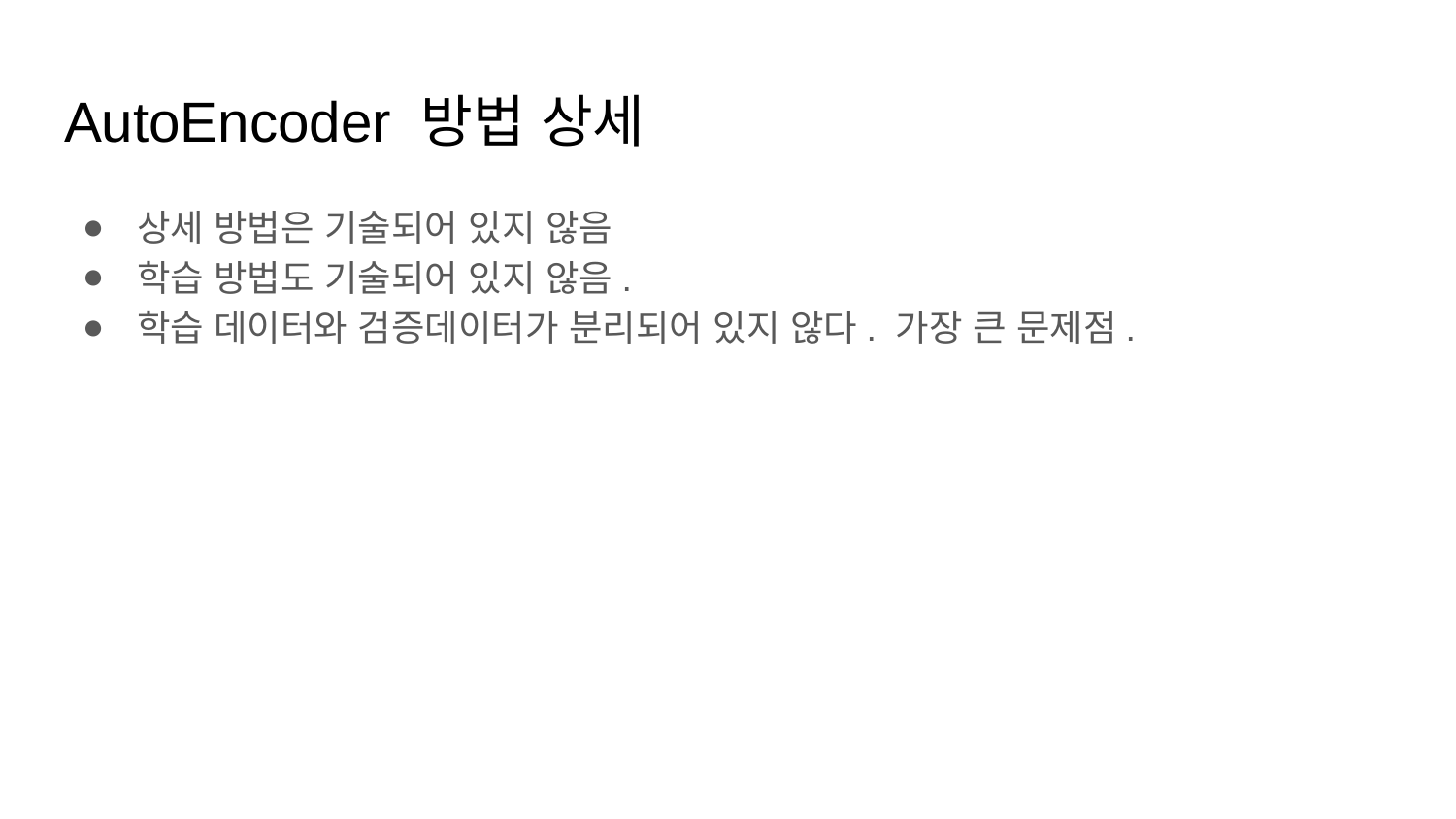

# AutoEncoder 방법 상세
상세 방법은 기술되어 있지 않음
학습 방법도 기술되어 있지 않음.
학습 데이터와 검증데이터가 분리되어 있지 않다. 가장 큰 문제점.